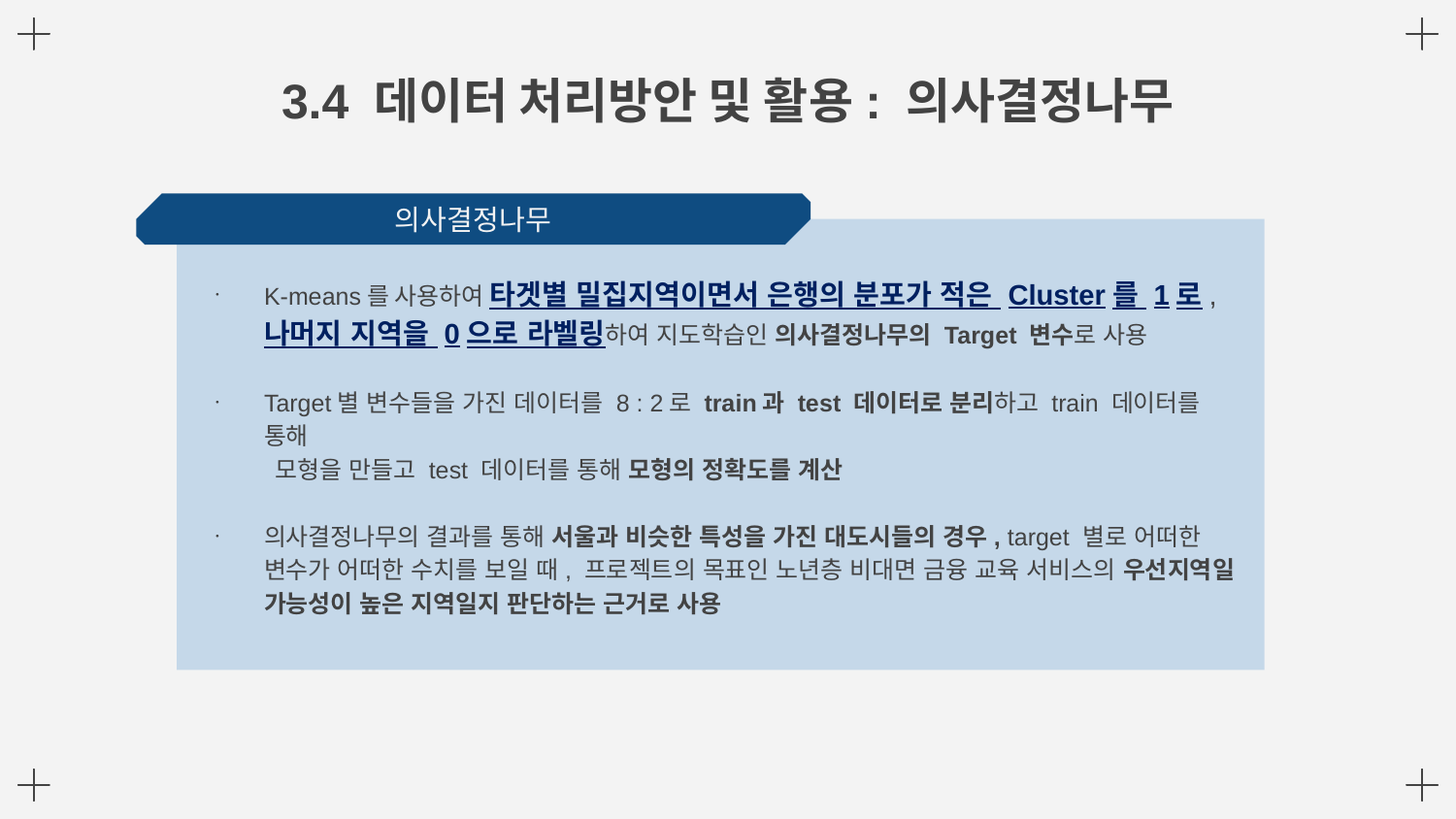

# 3.4 데이터 처리방안 및 활용: 의사결정나무

의사결정나무
K-means를 사용하여 타겟별 밀집지역이면서 은행의 분포가 적은 Cluster를 1로,
나머지 지역을 0으로 라벨링하여 지도학습인 의사결정나무의 Target 변수로 사용

Target별 변수들을 가진 데이터를 8 : 2로 train과 test 데이터로 분리하고 train 데이터를 통해
        모형을 만들고 test 데이터를 통해 모형의 정확도를 계산

의사결정나무의 결과를 통해 서울과 비슷한 특성을 가진 대도시들의 경우, target 별로 어떠한 변수가 어떠한 수치를 보일 때, 프로젝트의 목표인 노년층 비대면 금융 교육 서비스의 우선지역일 가능성이 높은 지역일지 판단하는 근거로 사용